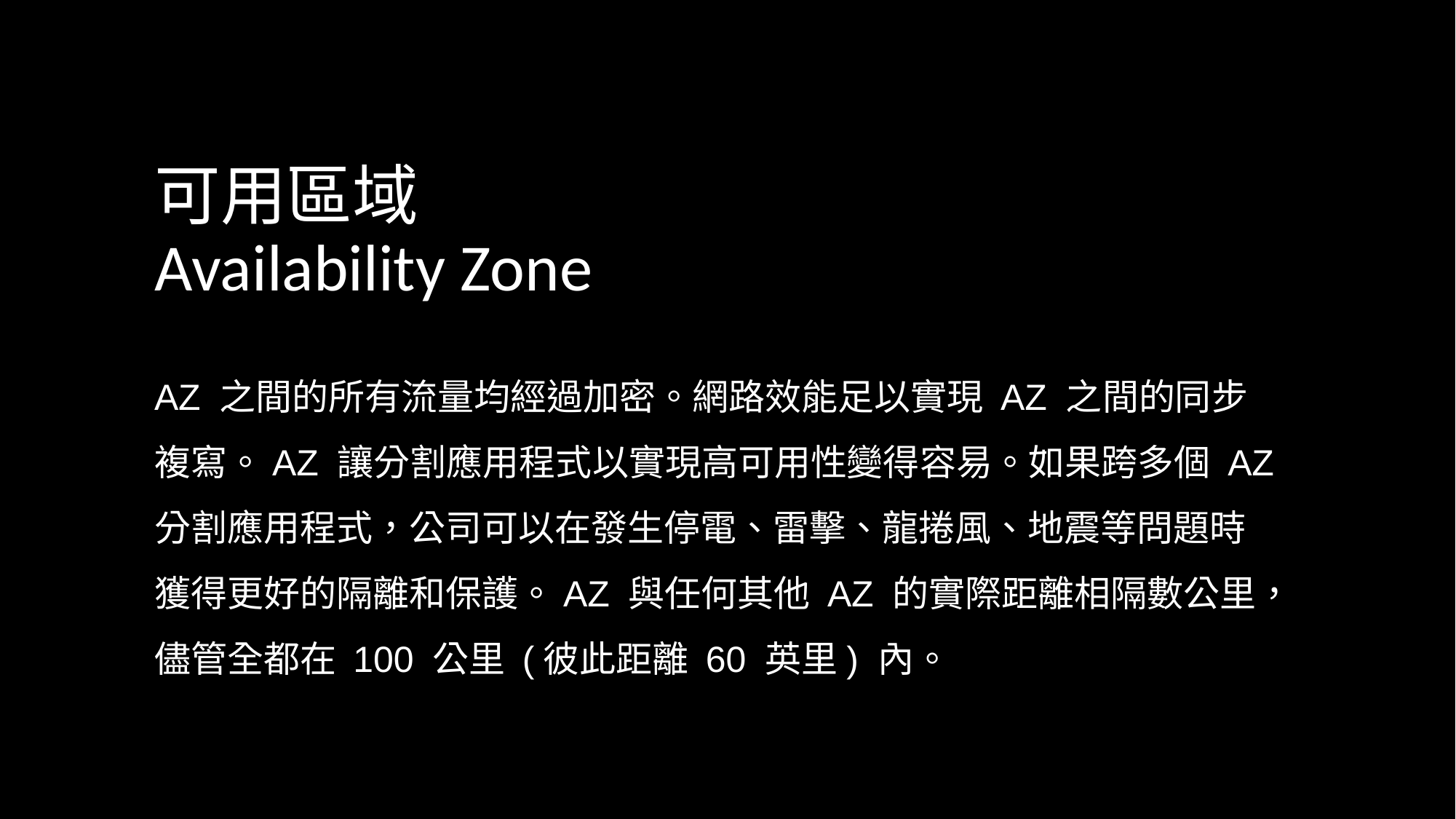

# 可用區域 Availability Zone
AZ 之間的所有流量均經過加密。網路效能足以實現 AZ 之間的同步複寫。AZ 讓分割應用程式以實現高可用性變得容易。如果跨多個 AZ 分割應用程式，公司可以在發生停電、雷擊、龍捲風、地震等問題時獲得更好的隔離和保護。AZ 與任何其他 AZ 的實際距離相隔數公里，儘管全都在 100 公里 (彼此距離 60 英里) 內。